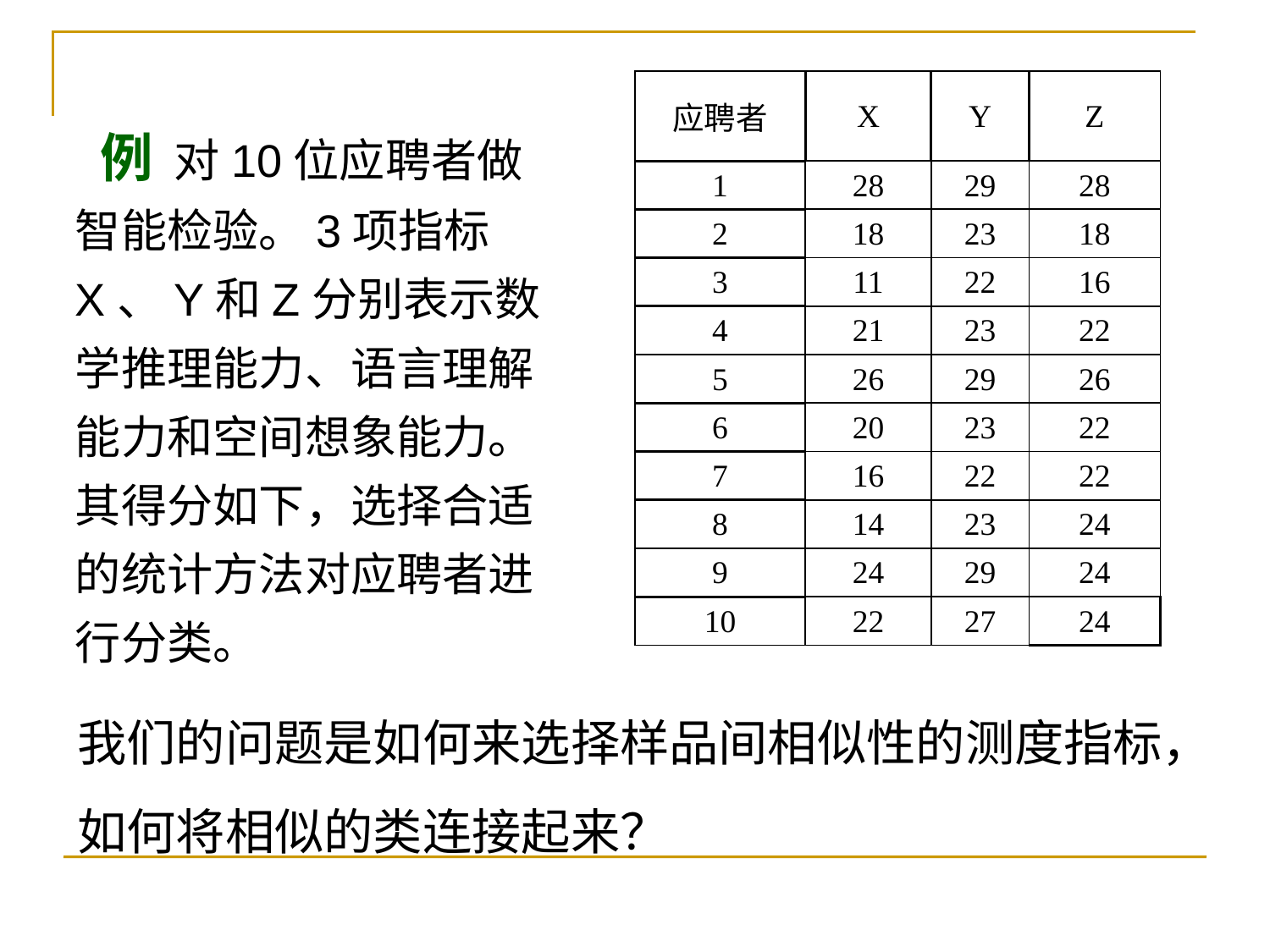

| 应聘者 | X | Y | Z |
| --- | --- | --- | --- |
| 1 | 28 | 29 | 28 |
| 2 | 18 | 23 | 18 |
| 3 | 11 | 22 | 16 |
| 4 | 21 | 23 | 22 |
| 5 | 26 | 29 | 26 |
| 6 | 20 | 23 | 22 |
| 7 | 16 | 22 | 22 |
| 8 | 14 | 23 | 24 |
| 9 | 24 | 29 | 24 |
| 10 | 22 | 27 | 24 |
     例  对10位应聘者做智能检验。3项指标X、Y和Z分别表示数学推理能力、语言理解能力和空间想象能力。其得分如下，选择合适的统计方法对应聘者进行分类。
我们的问题是如何来选择样品间相似性的测度指标，如何将相似的类连接起来？